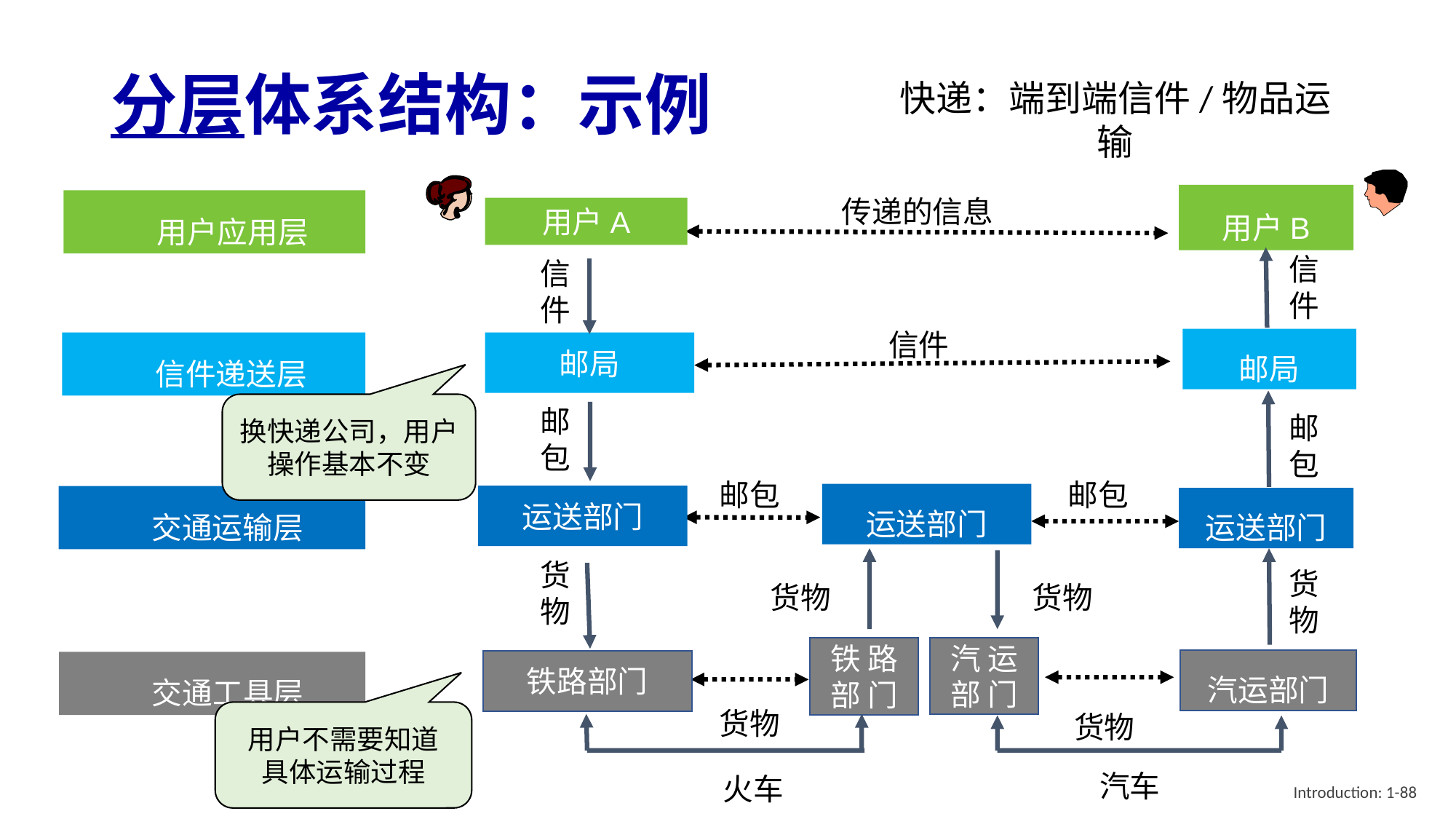

# 分层体系结构：示例
快递：端到端信件/物品运输

传递的信息

用户B
    用户应用层
    信件递送层
    交通运输层
    交通工具层
用户A
信件

邮局
邮包

运送部门
货物

铁路部门

信件

信件
邮局

换快递公司，用户操作基本不变
邮包
邮包
邮包
运送部门
运送部门

货物
货物
货物
铁 路
部 门
汽 运
部 门
汽运部门

货物
货物
用户不需要知道
具体运输过程

汽车
火车

Introduction: 1-88